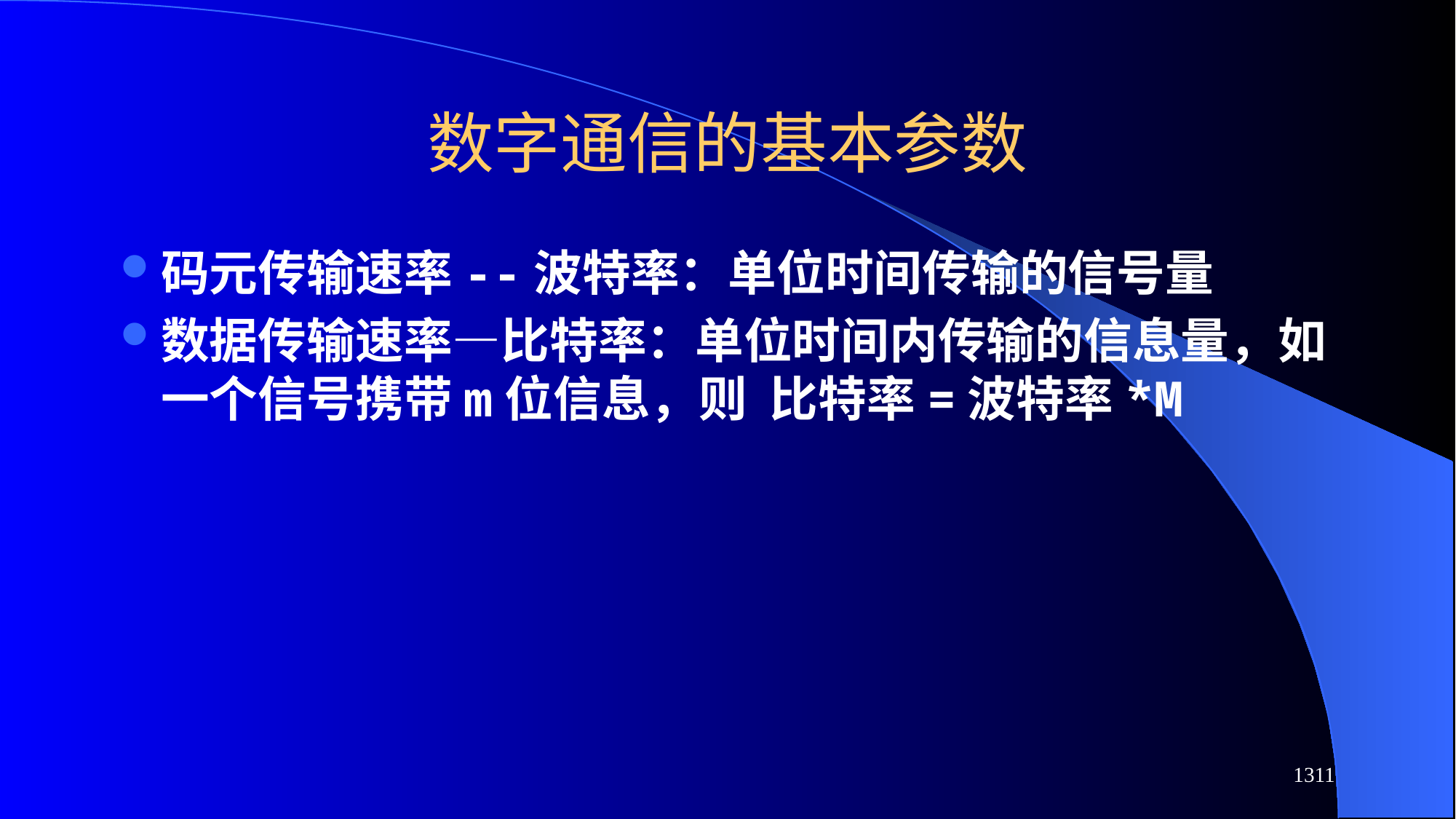

# 数字通信的基本参数
码元传输速率--波特率：单位时间传输的信号量
数据传输速率—比特率：单位时间内传输的信息量，如一个信号携带m位信息，则  比特率=波特率*M
1311